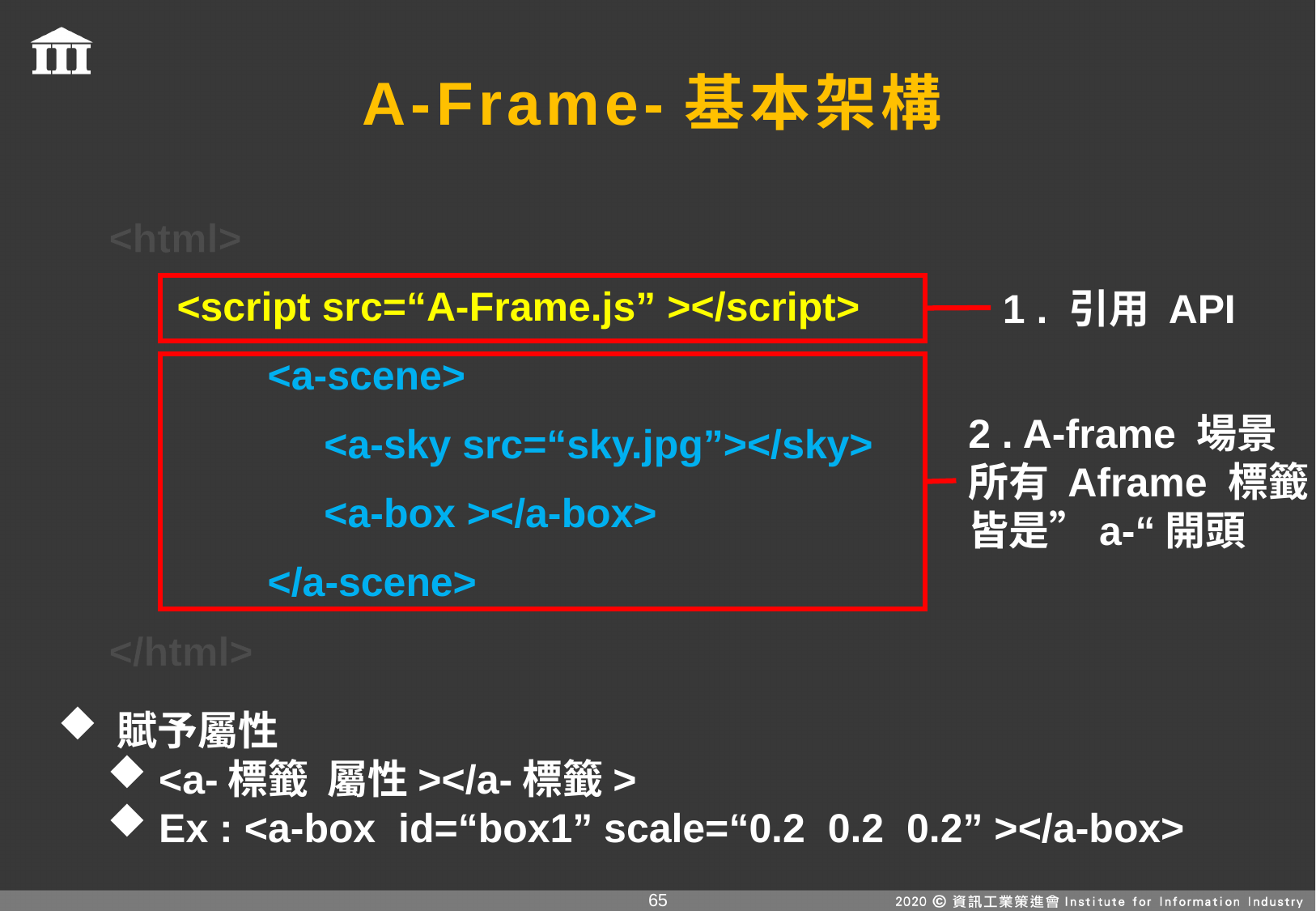

# A-Frame-基本架構
<html>
      <script src=“A-Frame.js” ></script>
              <a-scene>
                   <a-sky src=“sky.jpg”></sky>
                   <a-box ></a-box>
              </a-scene>
</html>

1 . 引用 API

2 . A-frame 場景
所有 Aframe 標籤
皆是”a-“開頭
 賦予屬性
 <a-標籤  屬性></a-標籤>
 Ex : <a-box  id=“box1” scale=“0.2  0.2  0.2” ></a-box>

65